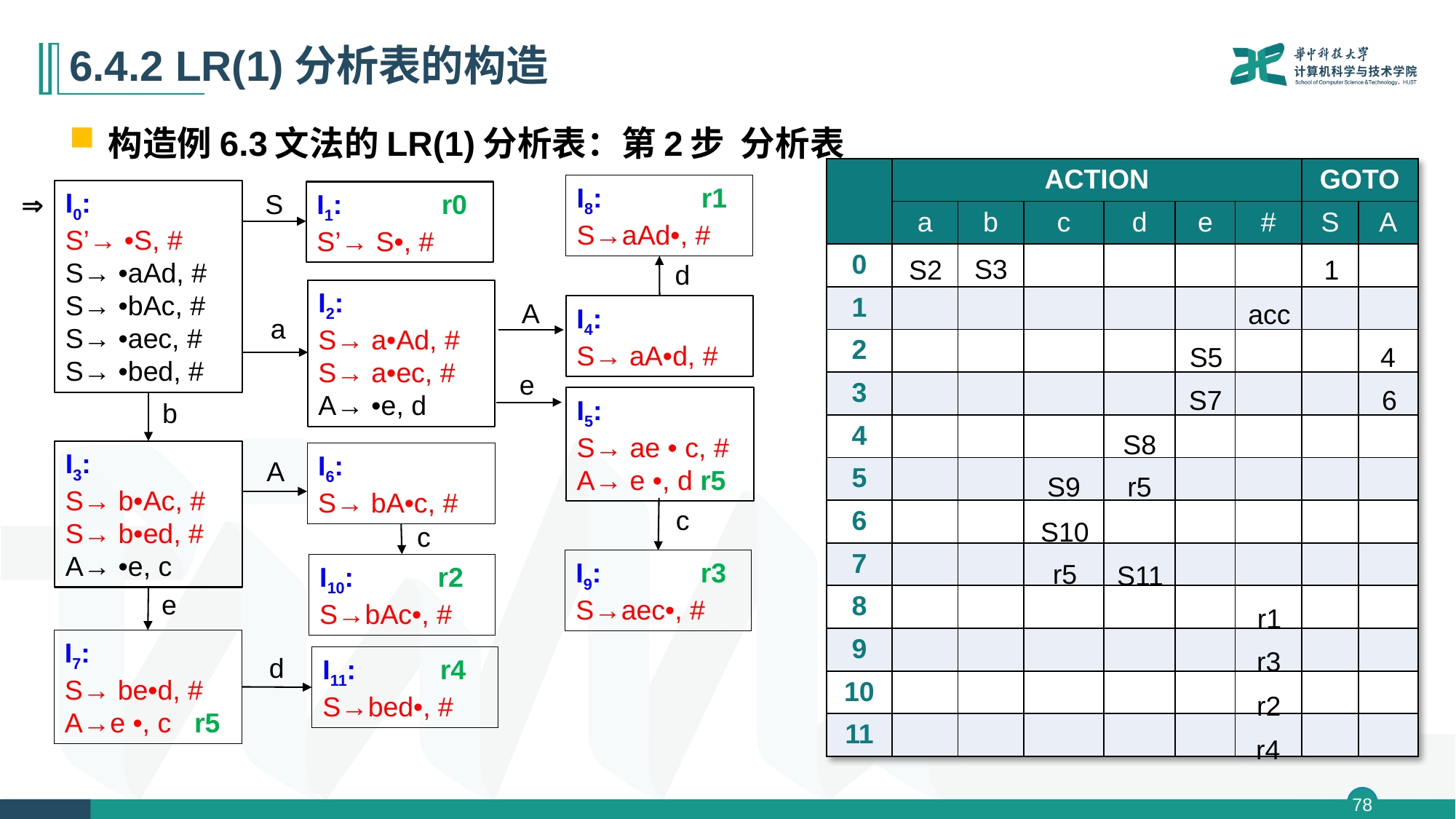

# 6.4.2 LR(1)分析表的构造
构造例6.3文法的LR(1)分析表：第2步  分析表

|  | ACTION |  |  |  |  |  | GOTO |  |
| --- | --- | --- | --- | --- | --- | --- | --- | --- |
|  | a | b | c | d | e | # | S | A |
| 0 |  |  |  |  |  |  |  |  |
| 1 |  |  |  |  |  |  |  |  |
| 2 |  |  |  |  |  |  |  |  |
| 3 |  |  |  |  |  |  |  |  |
| 4 |  |  |  |  |  |  |  |  |
| 5 |  |  |  |  |  |  |  |  |
| 6 |  |  |  |  |  |  |  |  |
| 7 |  |  |  |  |  |  |  |  |
| 8 |  |  |  |  |  |  |  |  |
| 9 |  |  |  |  |  |  |  |  |
| 10 |  |  |  |  |  |  |  |  |
| 11 |  |  |  |  |  |  |  |  |
I8:             r1
S→aAd•, #
I0:
S’→ •S, #
S→ •aAd, #
S→ •bAc, #
S→ •aec, #
S→ •bed, #
⇒
S
I1:             r0
S’→ S•, #
S3
1
S2
d
I2:
S→ a•Ad, #
S→ a•ec, #
A→ •e, d
A
acc
I4:
S→ aA•d, #
a
S5
4
e
6
S7
I5:
S→ ae • c, #
A→ e •, d r5
b
S8
I3:
S→ b•Ac, #
S→ b•ed, #
A→ •e, c
I6:
S→ bA•c, #
A
S9
r5
c
S10
c
I9:             r3
S→aec•, #
r5
S11
I10:           r2
S→bAc•, #
e
r1
I7:
S→ be•d, #
A→e •, c   r5
r3
d
I11:           r4
S→bed•, #
r2
r4